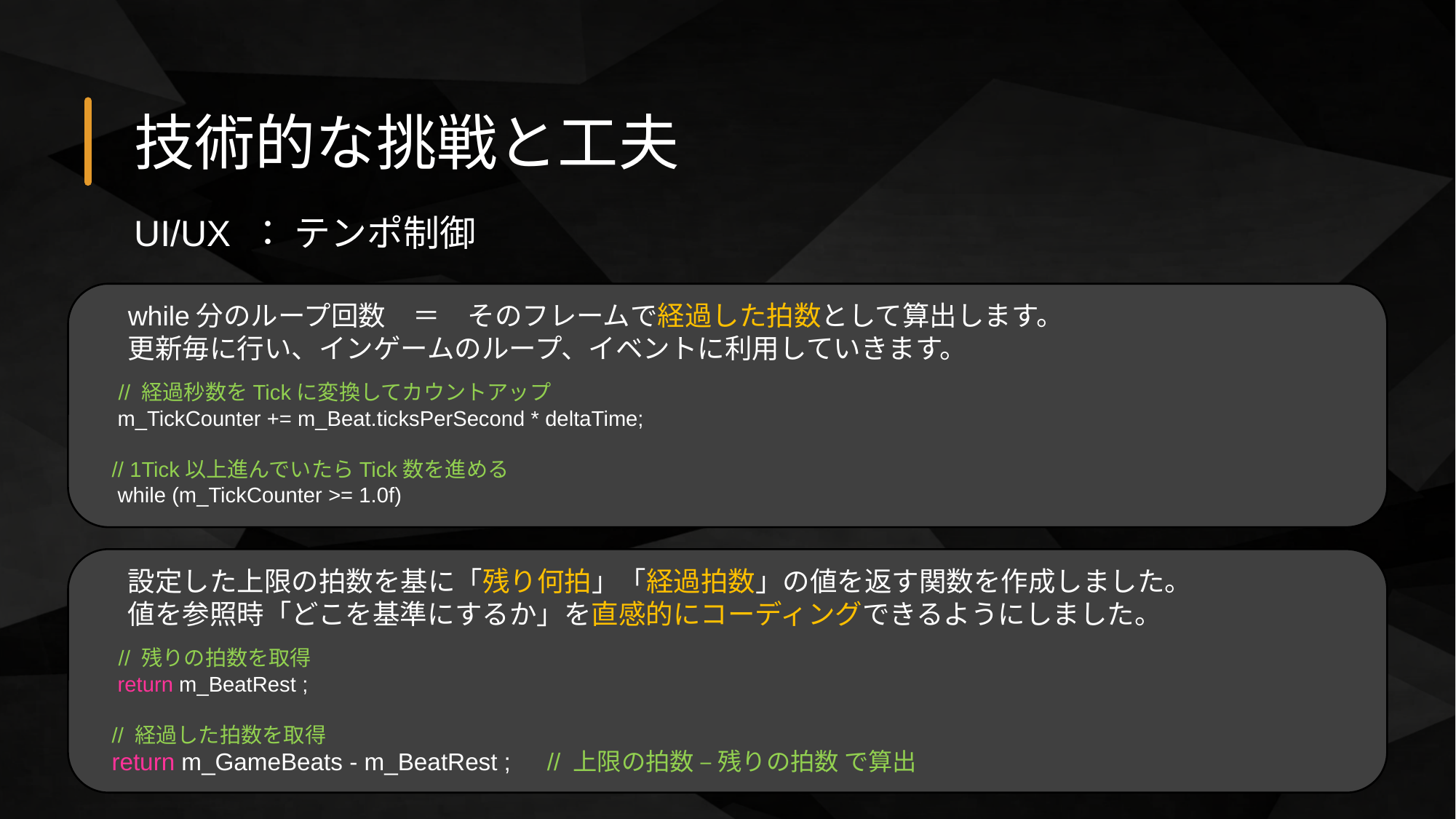

技術的な挑戦と工夫

UI/UX ： テンポ制御

 // 経過秒数をTickに変換してカウントアップ
 m_TickCounter += m_Beat.ticksPerSecond * deltaTime;

// 1Tick以上進んでいたらTick数を進める
 while (m_TickCounter >= 1.0f)
while分のループ回数　＝　そのフレームで経過した拍数として算出します。
更新毎に行い、インゲームのループ、イベントに利用していきます。

 // 残りの拍数を取得
 return m_BeatRest ;

// 経過した拍数を取得
return m_GameBeats - m_BeatRest ;　// 上限の拍数 – 残りの拍数 で算出

設定した上限の拍数を基に「残り何拍」「経過拍数」の値を返す関数を作成しました。
値を参照時「どこを基準にするか」を直感的にコーディングできるようにしました。